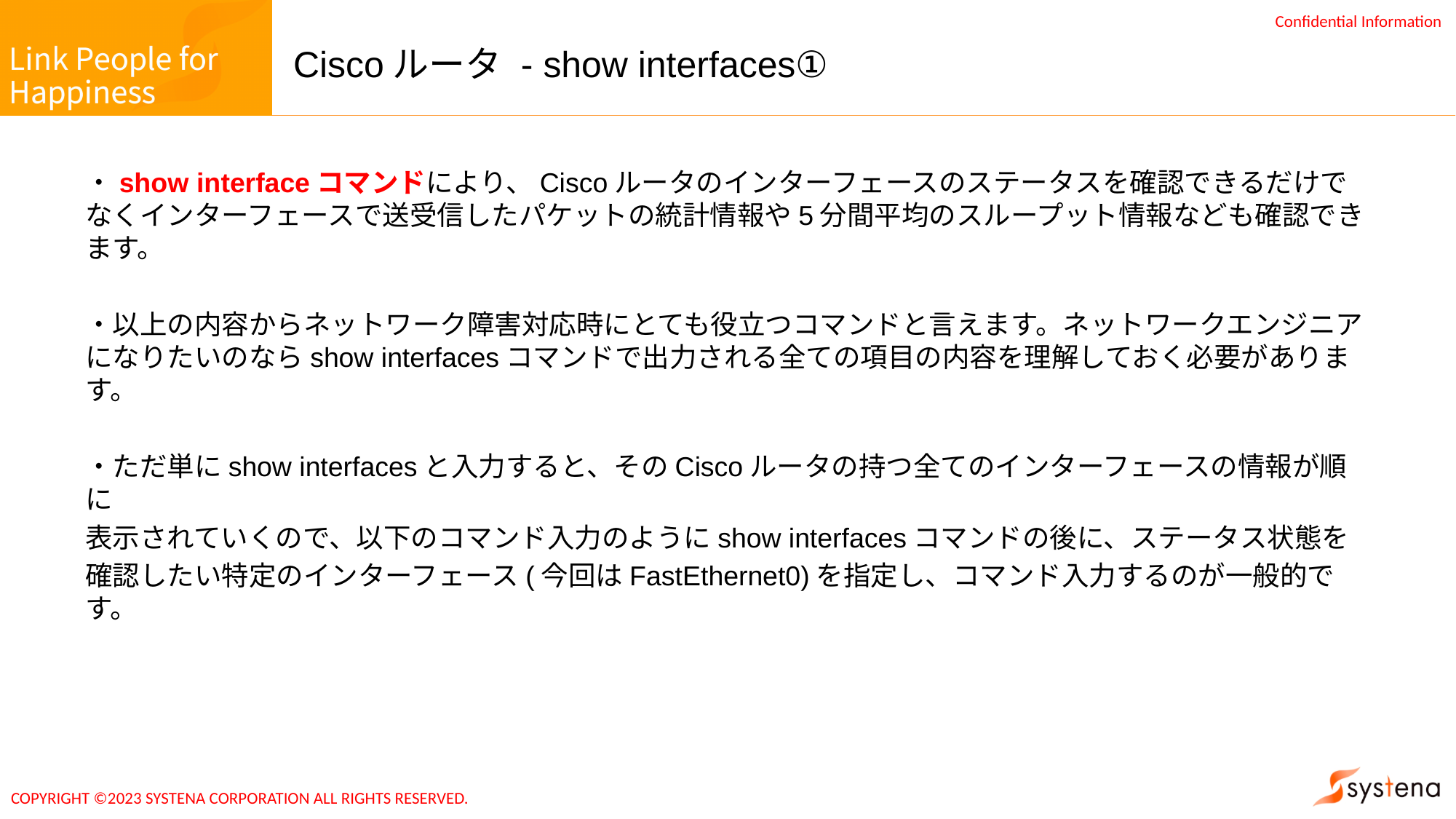

# Ciscoルータ - show interfaces①
・show interfaceコマンドにより、Ciscoルータのインターフェースのステータスを確認できるだけでなくインターフェースで送受信したパケットの統計情報や5分間平均のスループット情報なども確認できます。

・以上の内容からネットワーク障害対応時にとても役立つコマンドと言えます。ネットワークエンジニアになりたいのならshow interfacesコマンドで出力される全ての項目の内容を理解しておく必要があります。

・ただ単にshow interfacesと入力すると、そのCiscoルータの持つ全てのインターフェースの情報が順に
表示されていくので、以下のコマンド入力のようにshow interfacesコマンドの後に、ステータス状態を
確認したい特定のインターフェース(今回はFastEthernet0)を指定し、コマンド入力するのが一般的です。